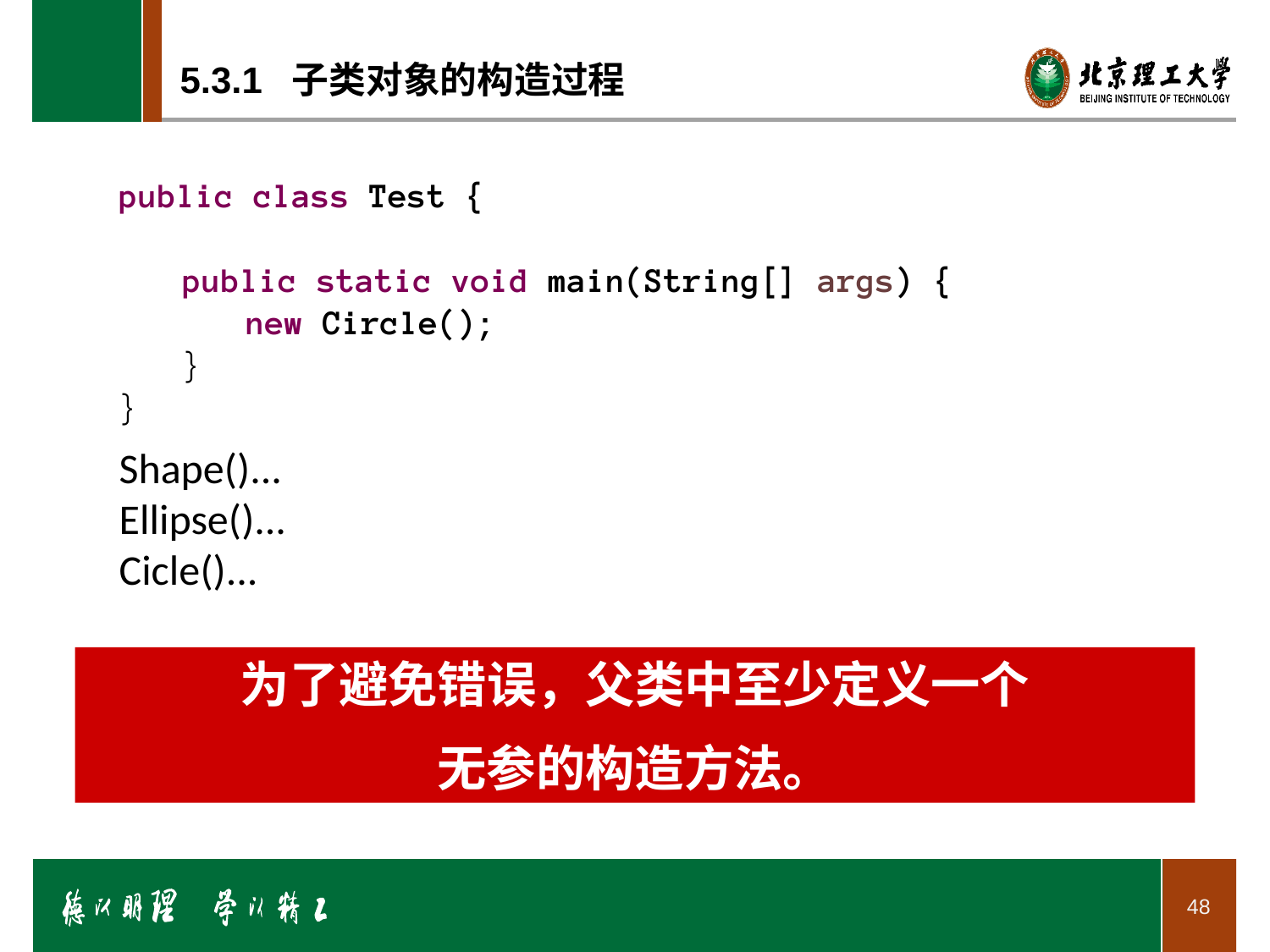

# 5.3.1  子类对象的构造过程
public class Test {

public static void main(String[] args) {
new Circle();
}
}
Shape()...
Ellipse()...
Cicle()...
为了避免错误，父类中至少定义一个
无参的构造方法。